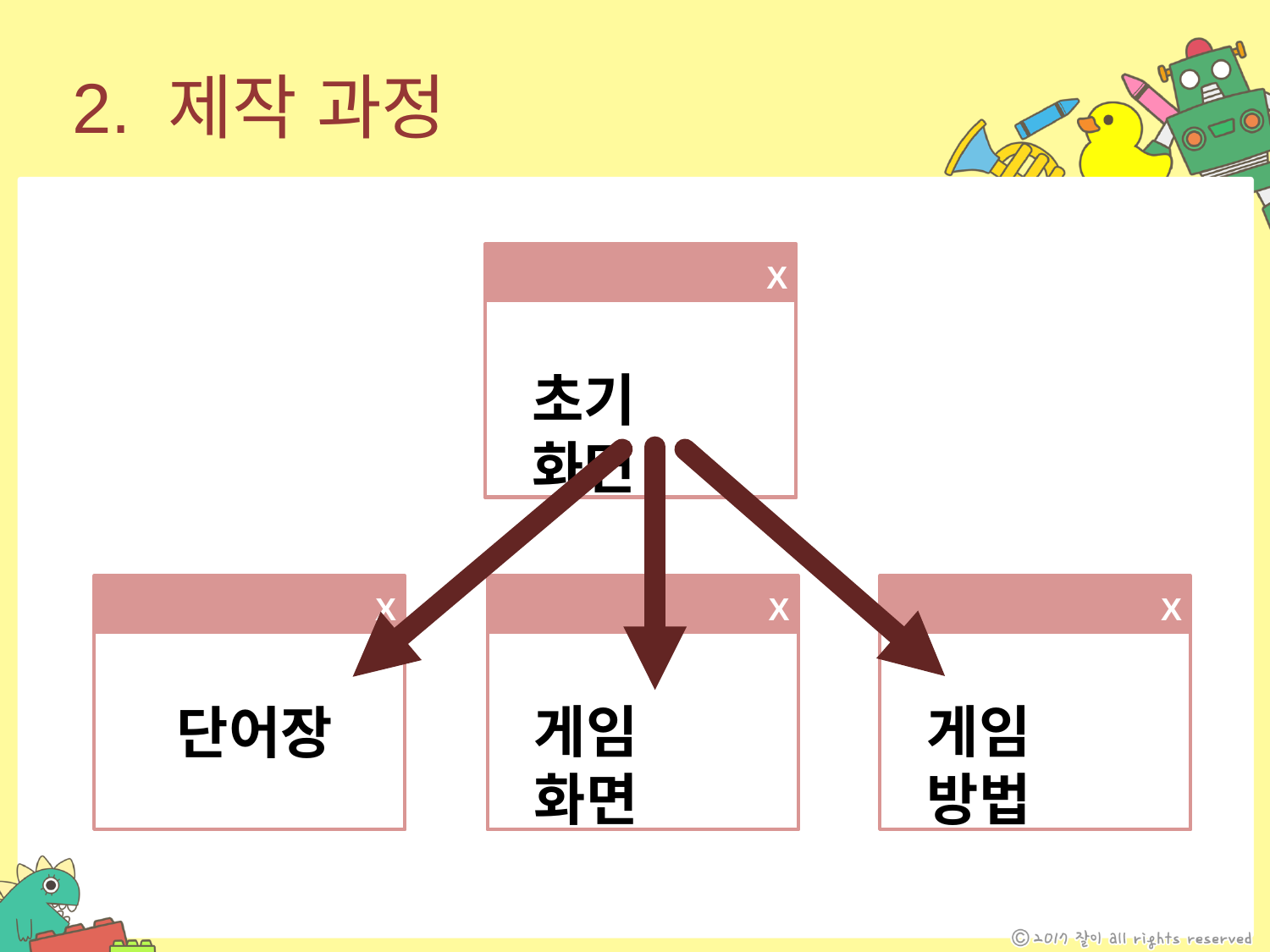

2. 제작 과정

X

초기 화면

X

X

X

게임 화면
게임 방법
단어장